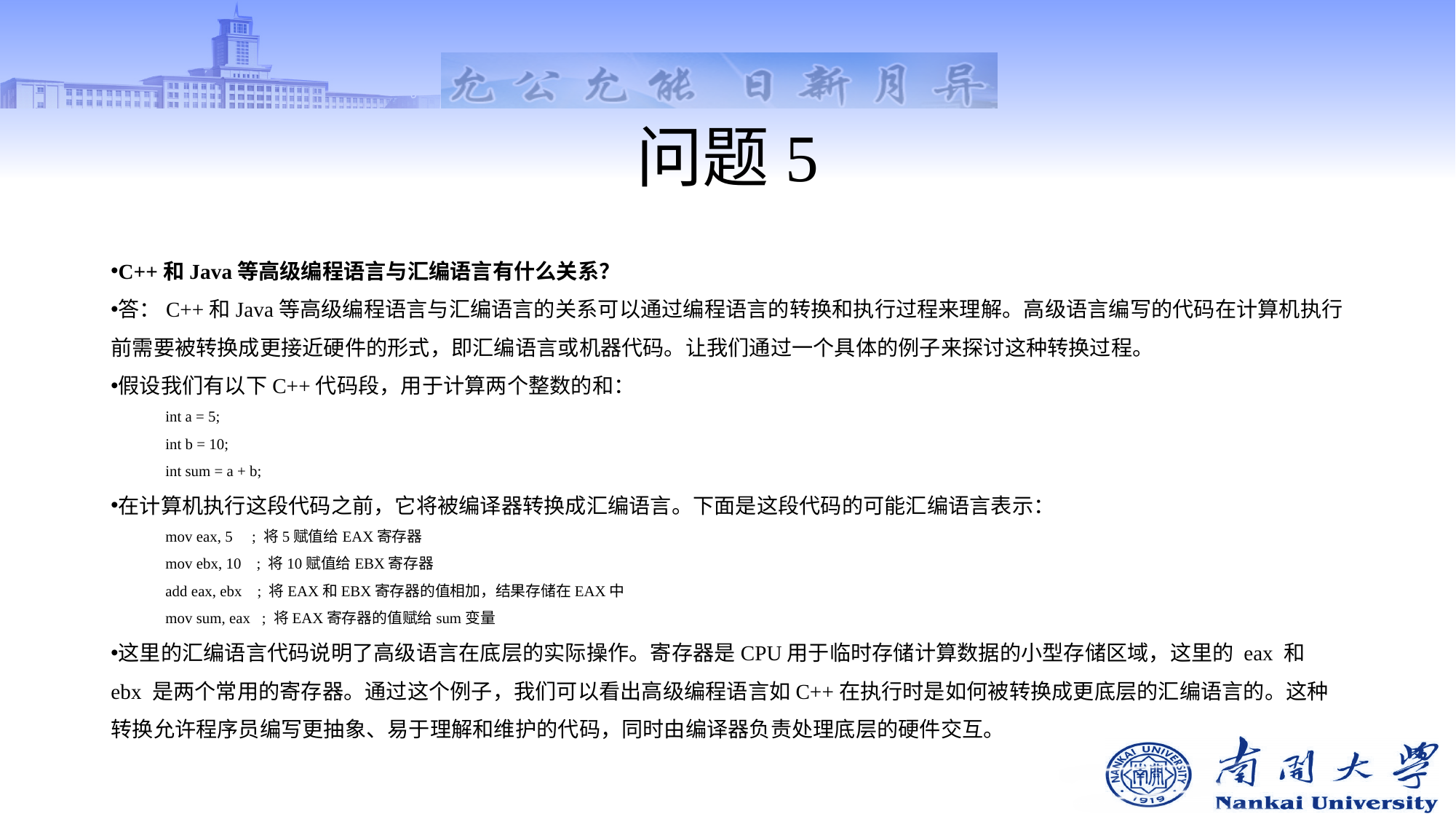

# 问题5
C++和Java等高级编程语言与汇编语言有什么关系？
答：C++和Java等高级编程语言与汇编语言的关系可以通过编程语言的转换和执行过程来理解。高级语言编写的代码在计算机执行前需要被转换成更接近硬件的形式，即汇编语言或机器代码。让我们通过一个具体的例子来探讨这种转换过程。
假设我们有以下C++代码段，用于计算两个整数的和：
int a = 5;
int b = 10;
int sum = a + b;
在计算机执行这段代码之前，它将被编译器转换成汇编语言。下面是这段代码的可能汇编语言表示：
mov eax, 5     ; 将5赋值给EAX寄存器
mov ebx, 10    ; 将10赋值给EBX寄存器
add eax, ebx    ; 将EAX和EBX寄存器的值相加，结果存储在EAX中
mov sum, eax   ; 将EAX寄存器的值赋给sum变量
这里的汇编语言代码说明了高级语言在底层的实际操作。寄存器是CPU用于临时存储计算数据的小型存储区域，这里的 eax 和 ebx 是两个常用的寄存器。通过这个例子，我们可以看出高级编程语言如C++在执行时是如何被转换成更底层的汇编语言的。这种转换允许程序员编写更抽象、易于理解和维护的代码，同时由编译器负责处理底层的硬件交互。